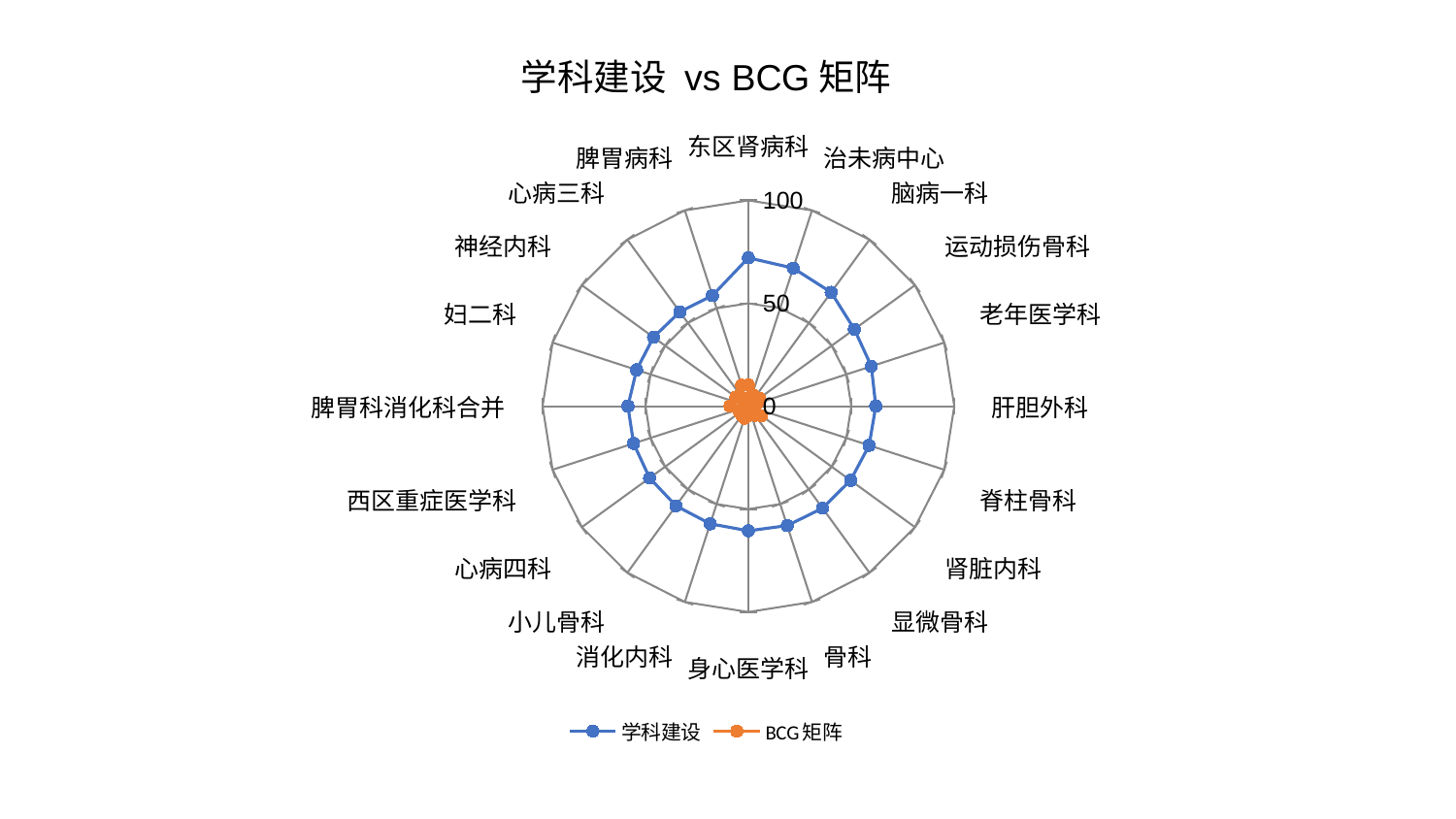

### Chart: 学科建设 vs BCG矩阵

| Category | 学科建设 | BCG矩阵 |
|---|---|---|
| 东区肾病科 | 72.08419753078095 | 10.337133163918018 |
| 治未病中心 | 70.53043094904571 | 5.982171015861583 |
| 脑病一科 | 68.38467501444802 | 5.397122245449553 |
| 运动损伤骨科 | 63.615707502516514 | 6.577840545398828 |
| 老年医学科 | 62.791166259655455 | 4.484549086151738 |
| 肝胆外科 | 61.87321184472327 | 0.3995655134001992 |
| 脊柱骨科 | 61.66221422431247 | 2.1077558750648233 |
| 肾脏内科 | 61.33360476703527 | 7.821491425863195 |
| 显微骨科 | 61.26948533176264 | 5.444115029352963 |
| 骨科 | 61.022710493016895 | 3.59680112788205 |
| 身心医学科 | 60.56725477294306 | 4.6376702090925495 |
| 消化内科 | 60.08914713191573 | 6.153009722406676 |
| 小儿骨科 | 59.85276749207951 | 5.545224254718808 |
| 心病四科 | 59.33274397985492 | 5.214240333219642 |
| 西区重症医学科 | 58.63593955212935 | 2.90233658406618 |
| 脾胃科消化科合并 | 58.52312043718726 | 8.888313474909719 |
| 妇二科 | 57.131377933463426 | 1.5862667480025652 |
| 神经内科 | 56.988377398838196 | 7.51412185612882 |
| 心病三科 | 56.651853583063605 | 4.704736095123114 |
| 脾胃病科 | 56.53057405099541 | 10.648252202663619 |
20